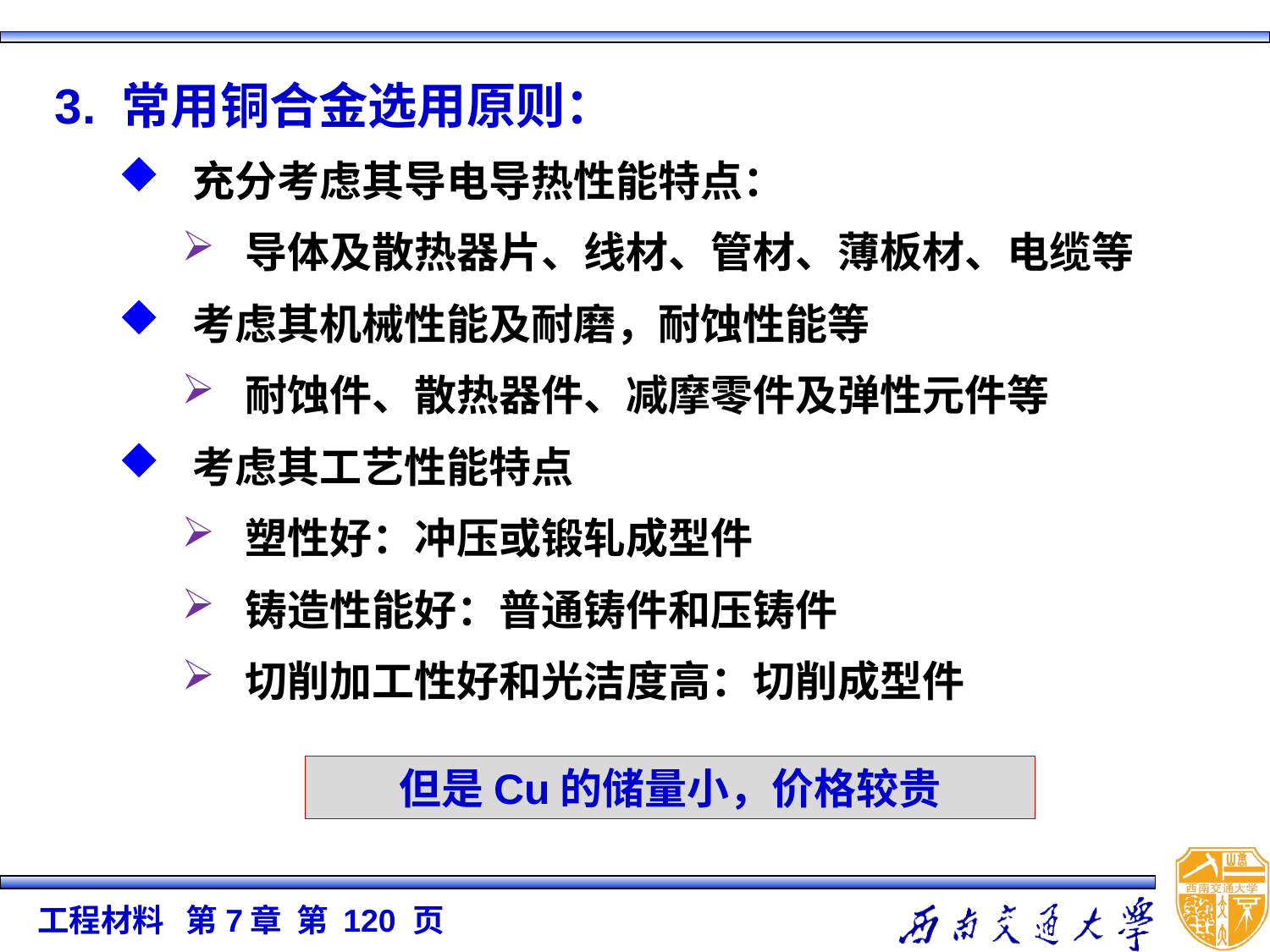

3. 常用铜合金选用原则：
充分考虑其导电导热性能特点：
导体及散热器片、线材、管材、薄板材、电缆等
考虑其机械性能及耐磨，耐蚀性能等
耐蚀件、散热器件、减摩零件及弹性元件等
考虑其工艺性能特点
塑性好：冲压或锻轧成型件
铸造性能好：普通铸件和压铸件
切削加工性好和光洁度高：切削成型件
但是Cu的储量小，价格较贵